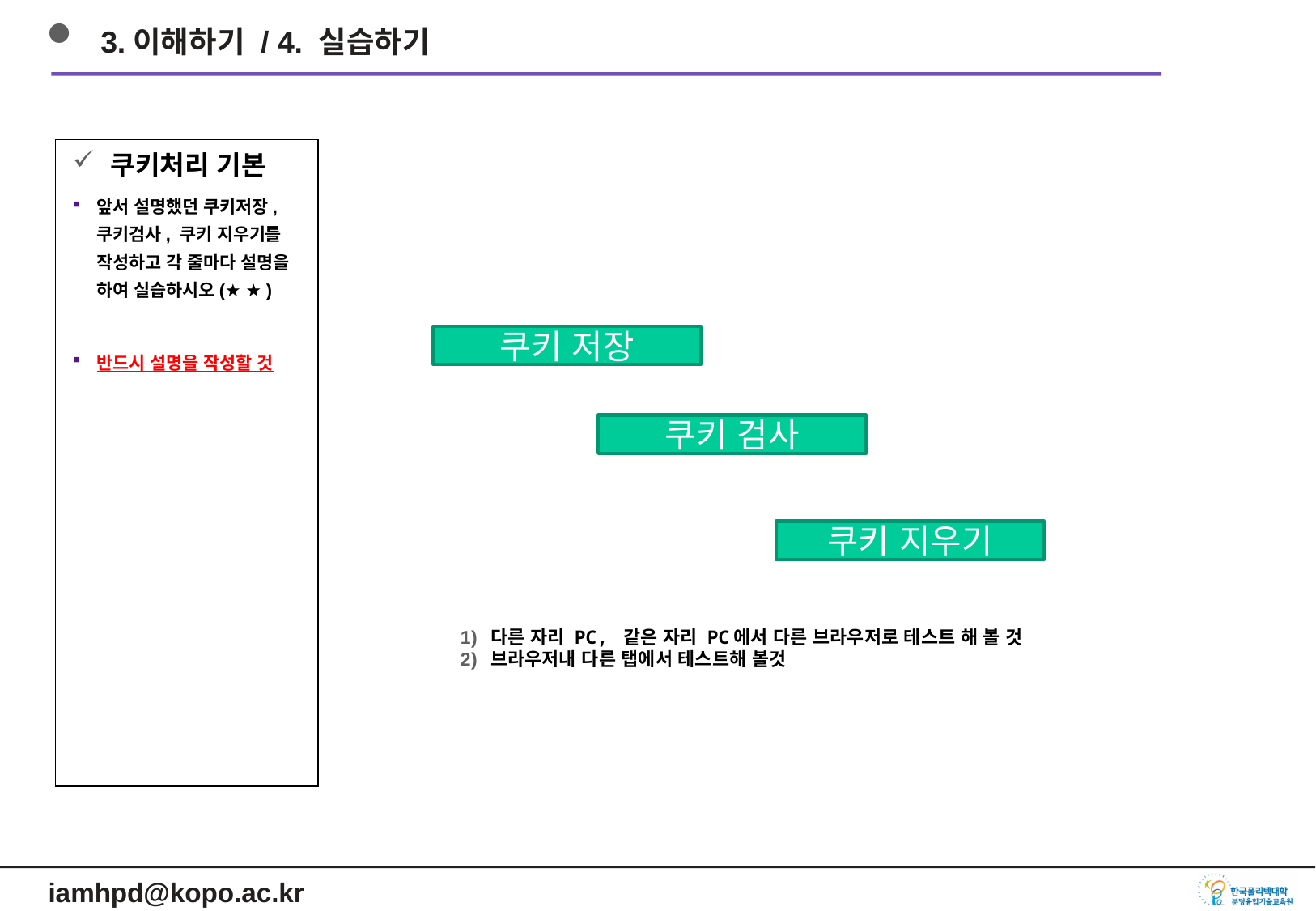

3.이해하기 / 4. 실습하기
쿠키처리 기본
앞서 설명했던 쿠키저장,쿠키검사, 쿠키 지우기를 작성하고 각 줄마다 설명을 하여 실습하시오(★ ★ )

반드시 설명을 작성할 것

쿠키 저장
쿠키 검사
쿠키 지우기
다른 자리 PC, 같은 자리 PC에서 다른 브라우저로 테스트 해 볼 것
브라우저내 다른 탭에서 테스트해 볼것